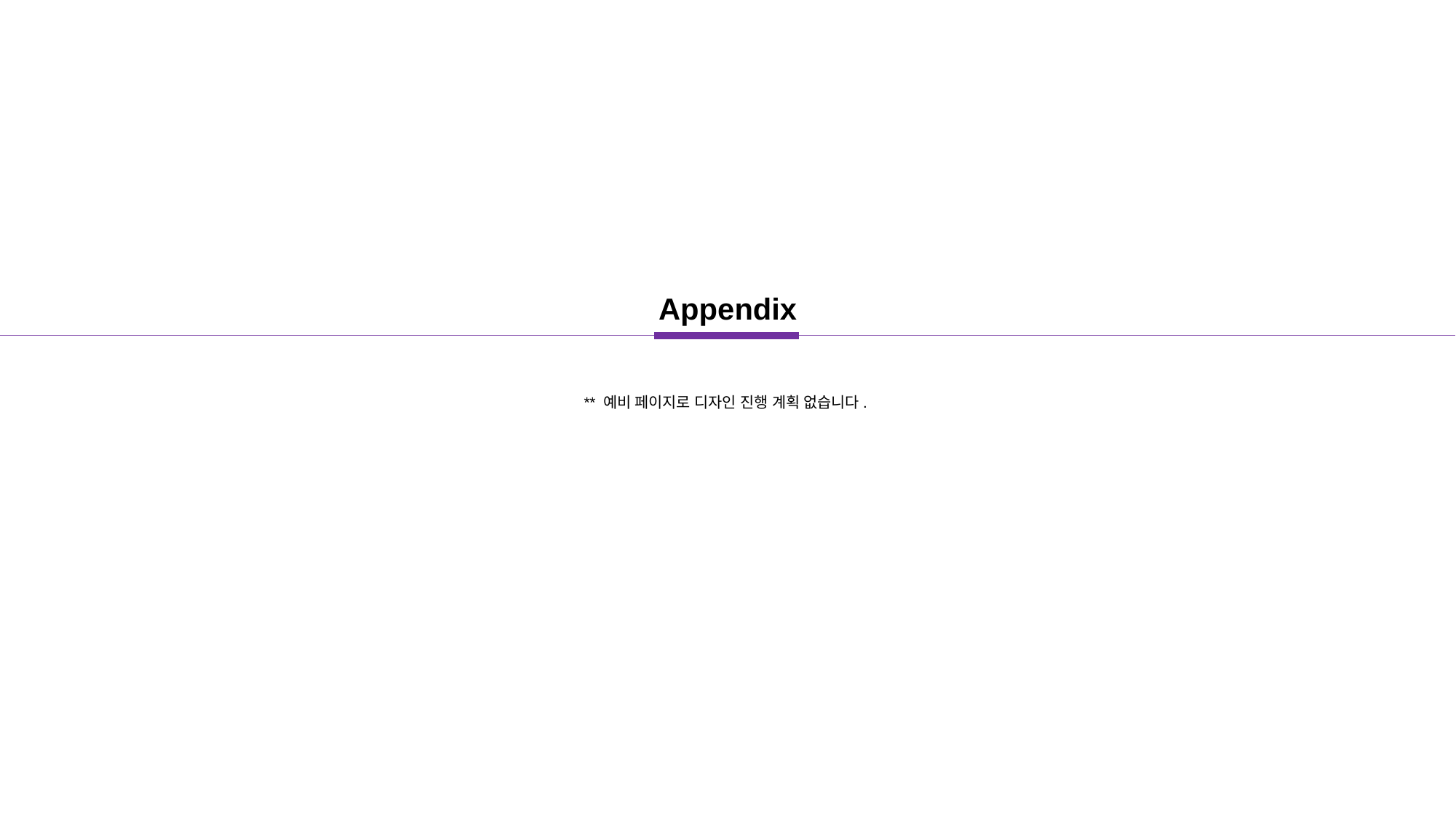

Appendix

** 예비 페이지로 디자인 진행 계획 없습니다.